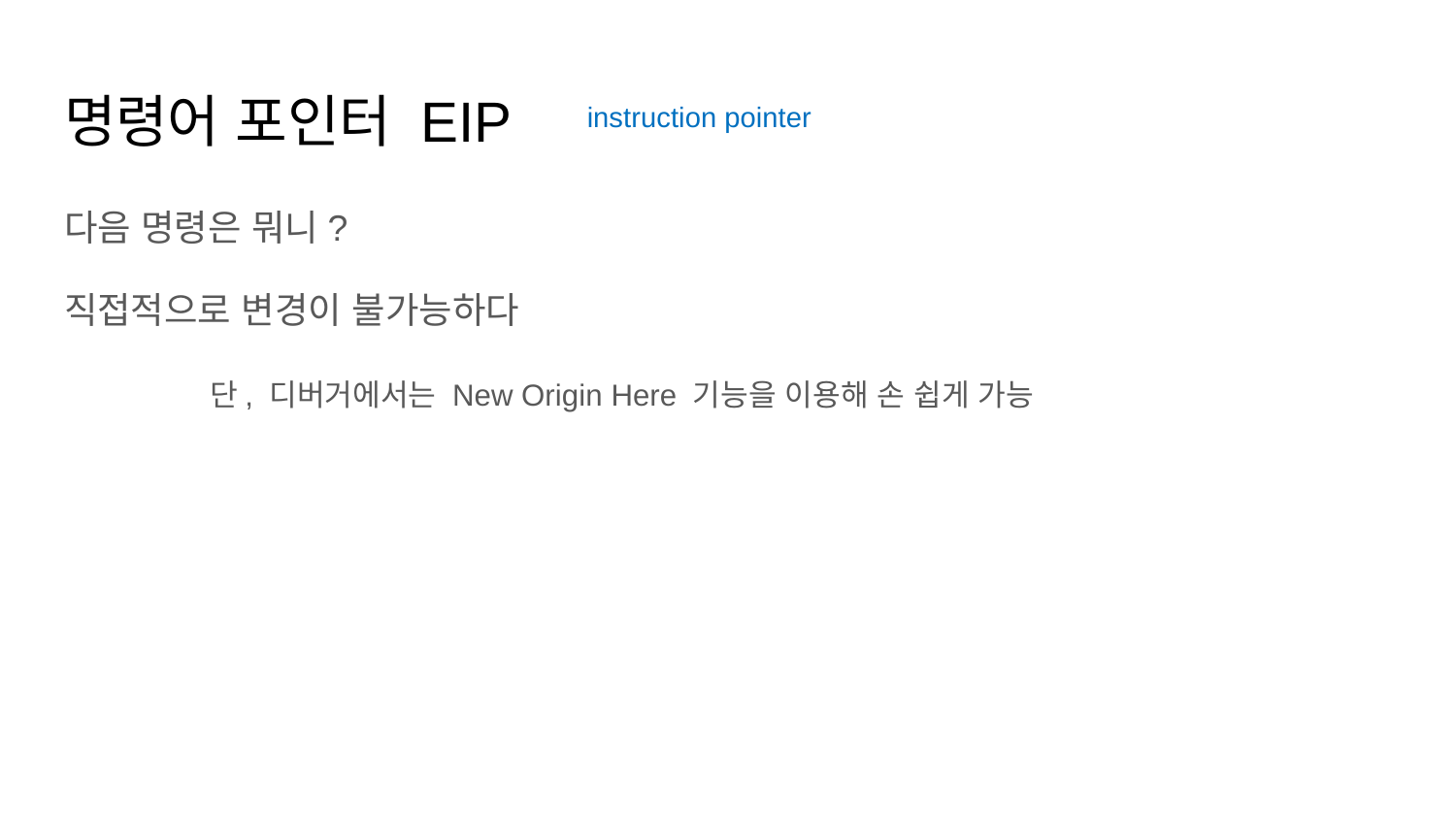

# 명령어 포인터 EIP
instruction pointer
다음 명령은 뭐니?
직접적으로 변경이 불가능하다
	단, 디버거에서는 New Origin Here 기능을 이용해 손 쉽게 가능